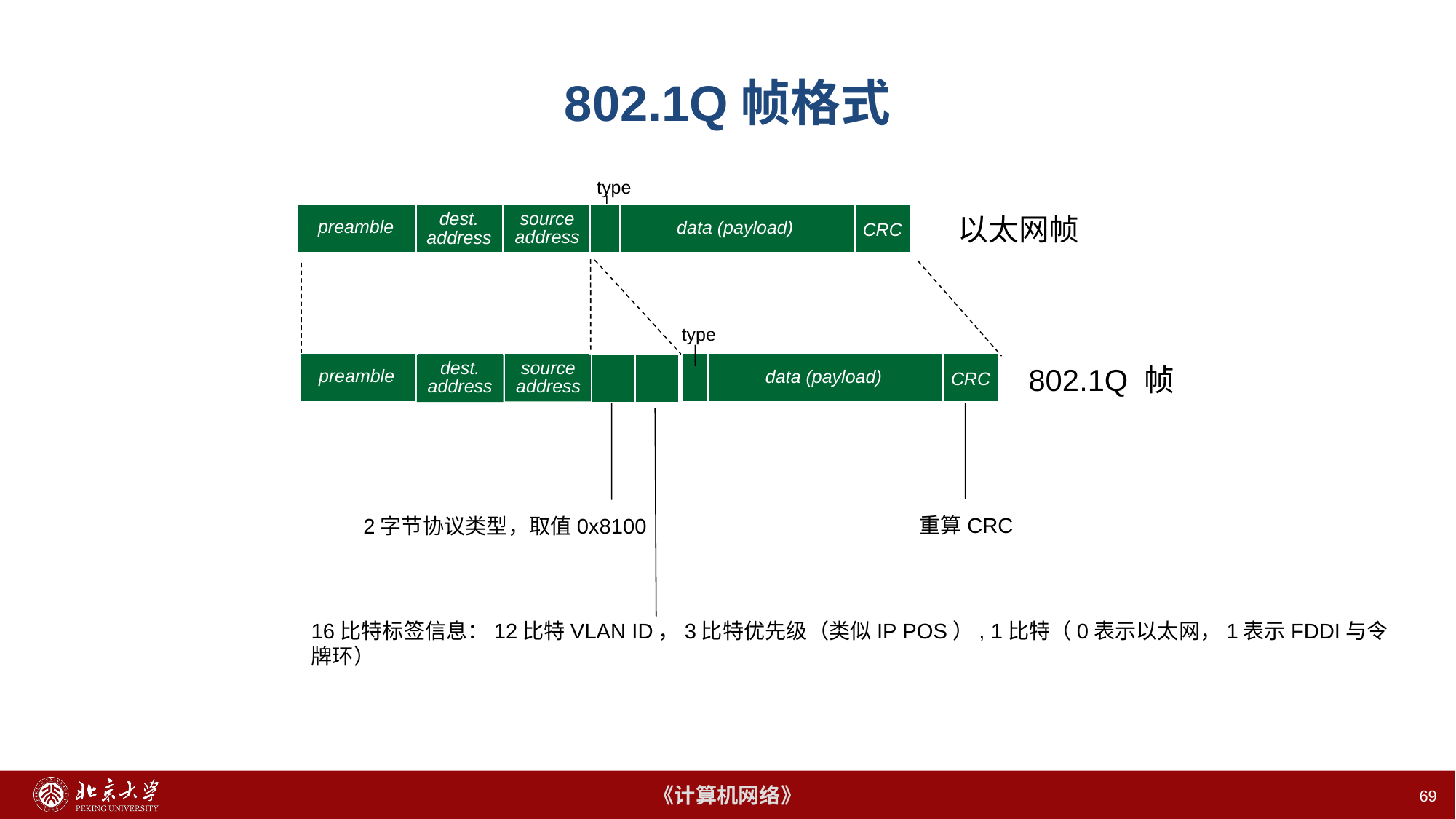

# 802.1Q帧格式
type

以太网帧
source
address
dest.
address
preamble
data (payload)
CRC

type

source
address
dest.
address
preamble

802.1Q 帧
data (payload)
CRC

2字节协议类型，取值0x8100
重算CRC
16比特标签信息：12比特VLAN ID，3比特优先级（类似IP POS）, 1比特（0表示以太网，1表示FDDI与令牌环）
69